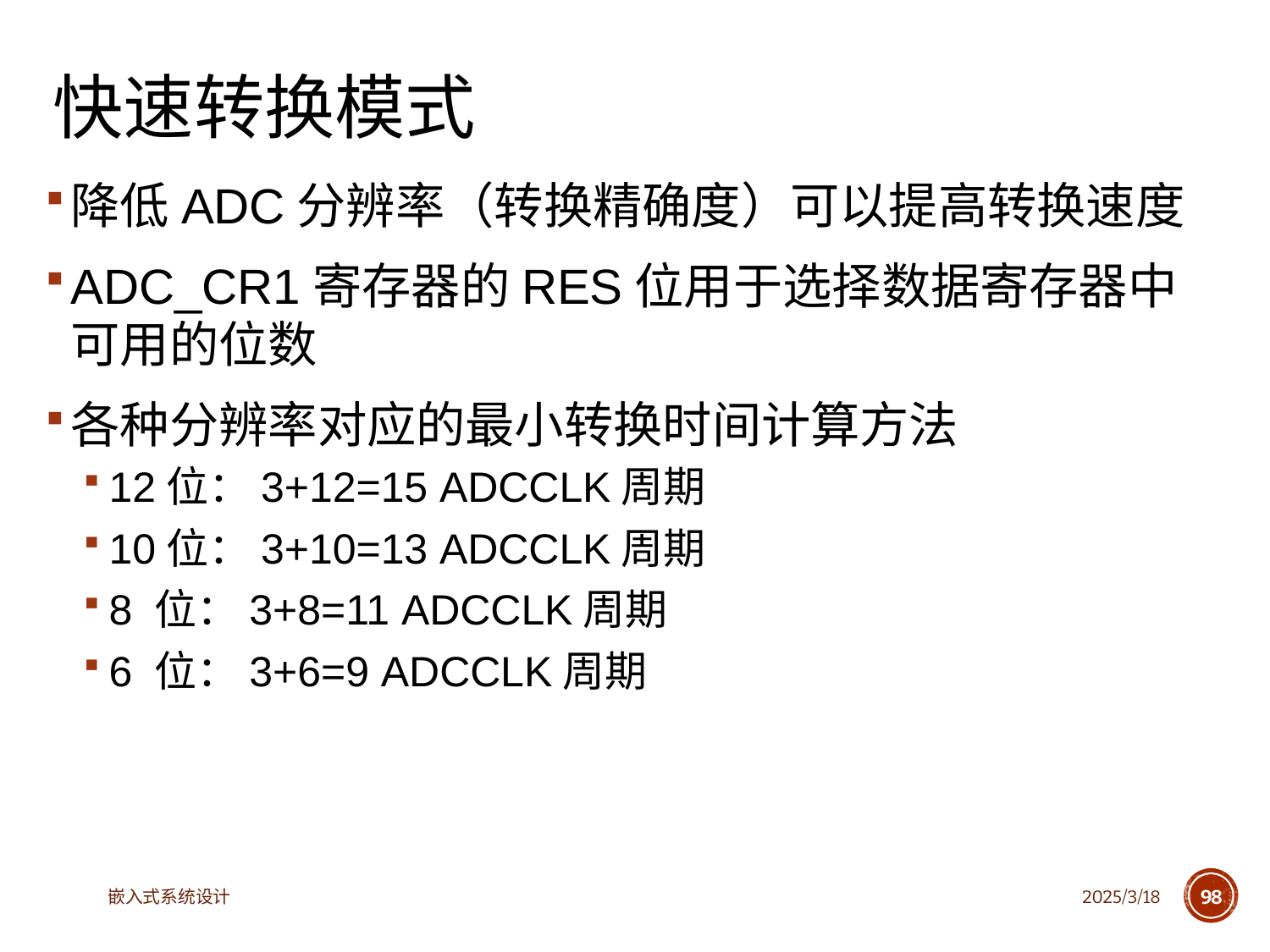

# 快速转换模式
降低ADC分辨率（转换精确度）可以提高转换速度
ADC_CR1寄存器的RES位用于选择数据寄存器中可用的位数
各种分辨率对应的最小转换时间计算方法
12位：3+12=15 ADCCLK周期
10位：3+10=13 ADCCLK周期
8 位：3+8=11 ADCCLK周期
6 位：3+6=9 ADCCLK周期
嵌入式系统设计
2025/3/18
98